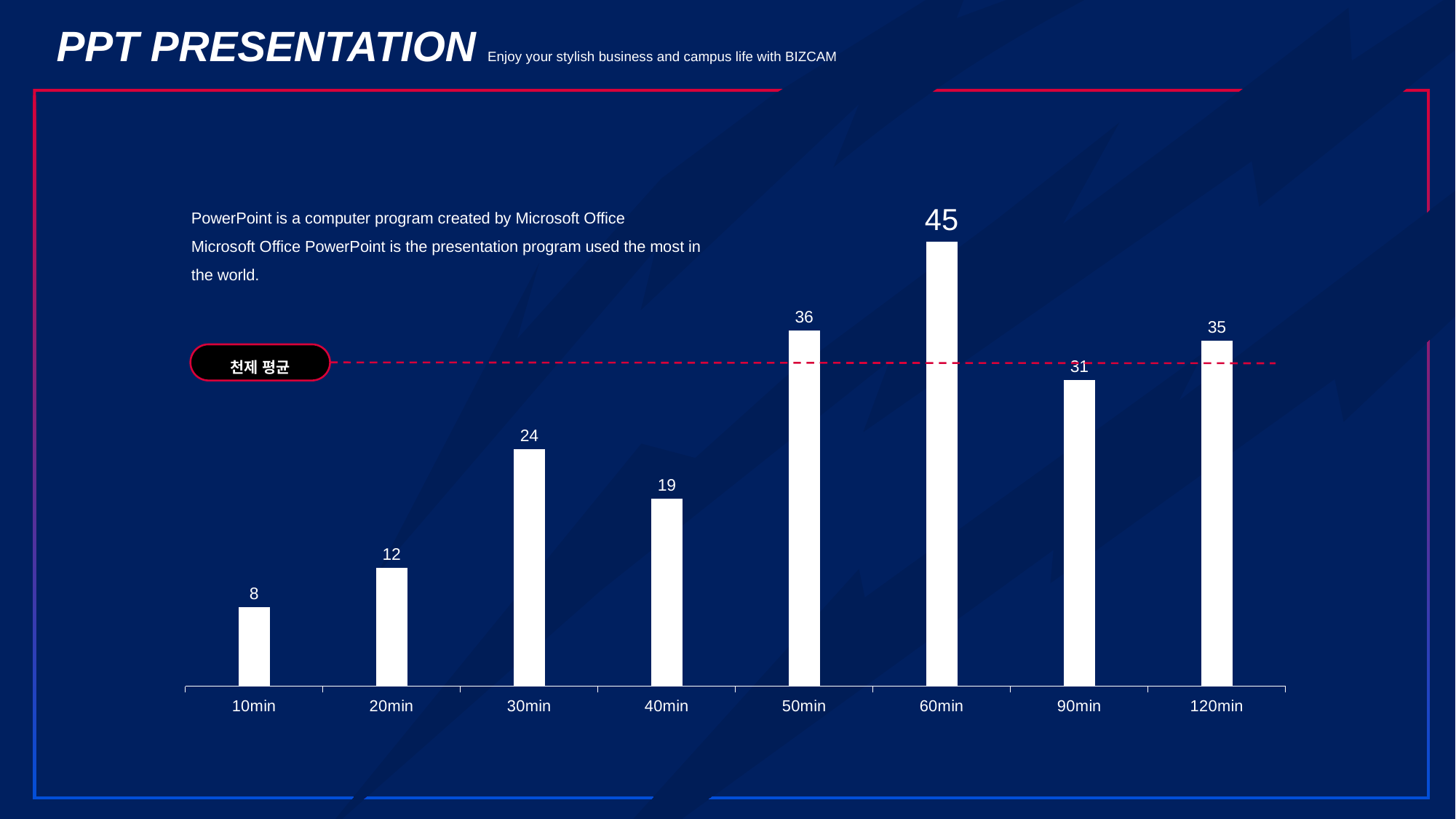

PPT PRESENTATION Enjoy your stylish business and campus life with BIZCAM

### Chart

| Category | 수량 |
|---|---|
| 10min | 8.0 |
| 20min | 12.0 |
| 30min | 24.0 |
| 40min | 19.0 |
| 50min | 36.0 |
| 60min | 45.0 |
| 90min | 31.0 |
| 120min | 35.0 |
PowerPoint is a computer program created by Microsoft Office
Microsoft Office PowerPoint is the presentation program used the most in the world.
천제 평균